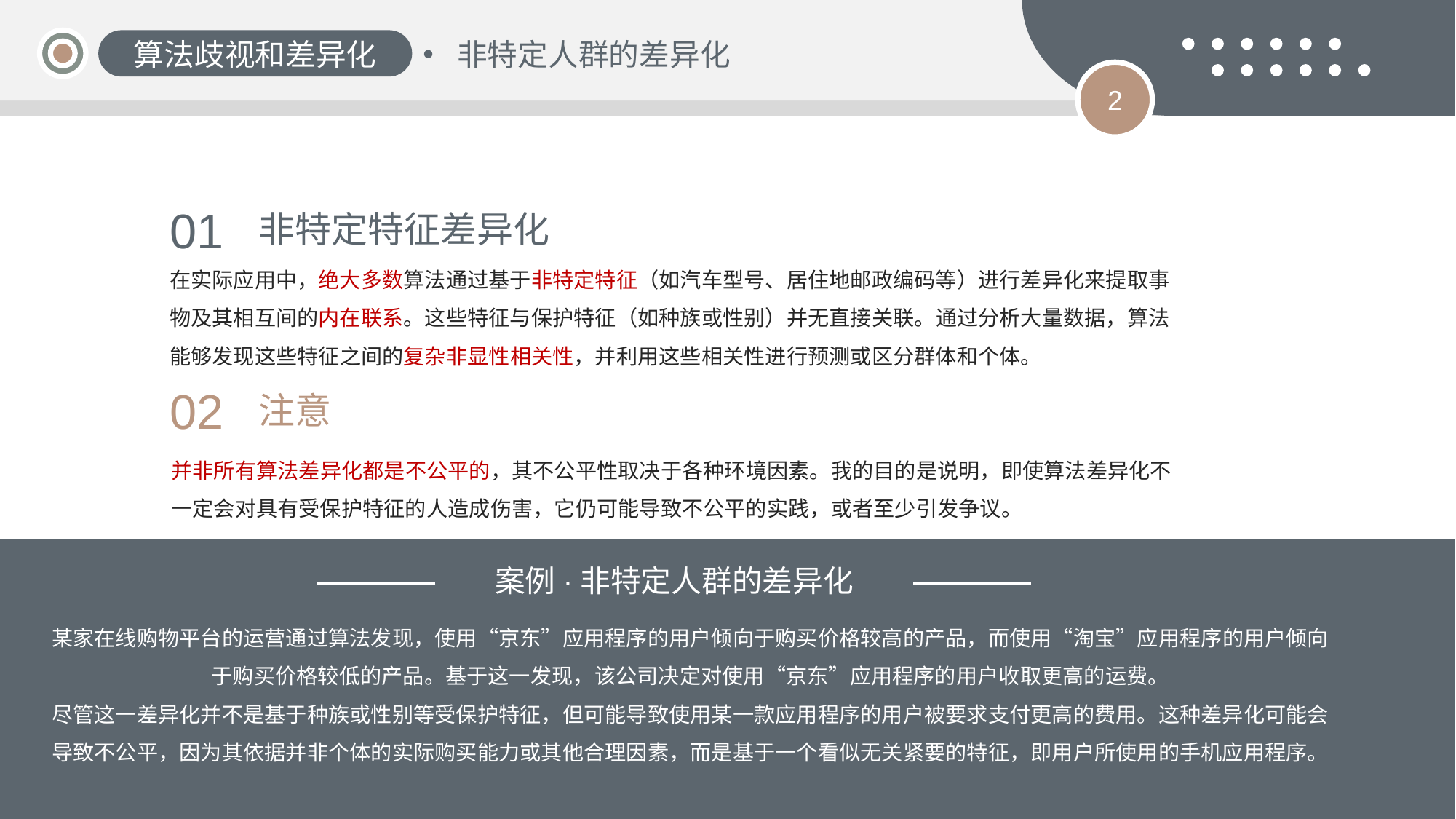

算法歧视和差异化
非特定人群的差异化
2

01
非特定特征差异化
在实际应用中，绝大多数算法通过基于非特定特征（如汽车型号、居住地邮政编码等）进行差异化来提取事物及其相互间的内在联系。这些特征与保护特征（如种族或性别）并无直接关联。通过分析大量数据，算法能够发现这些特征之间的复杂非显性相关性，并利用这些相关性进行预测或区分群体和个体。
02
注意
并非所有算法差异化都是不公平的，其不公平性取决于各种环境因素。我的目的是说明，即使算法差异化不一定会对具有受保护特征的人造成伤害，它仍可能导致不公平的实践，或者至少引发争议。

案例·非特定人群的差异化
某家在线购物平台的运营通过算法发现，使用“京东”应用程序的用户倾向于购买价格较高的产品，而使用“淘宝”应用程序的用户倾向于购买价格较低的产品。基于这一发现，该公司决定对使用“京东”应用程序的用户收取更高的运费。
尽管这一差异化并不是基于种族或性别等受保护特征，但可能导致使用某一款应用程序的用户被要求支付更高的费用。这种差异化可能会导致不公平，因为其依据并非个体的实际购买能力或其他合理因素，而是基于一个看似无关紧要的特征，即用户所使用的手机应用程序。